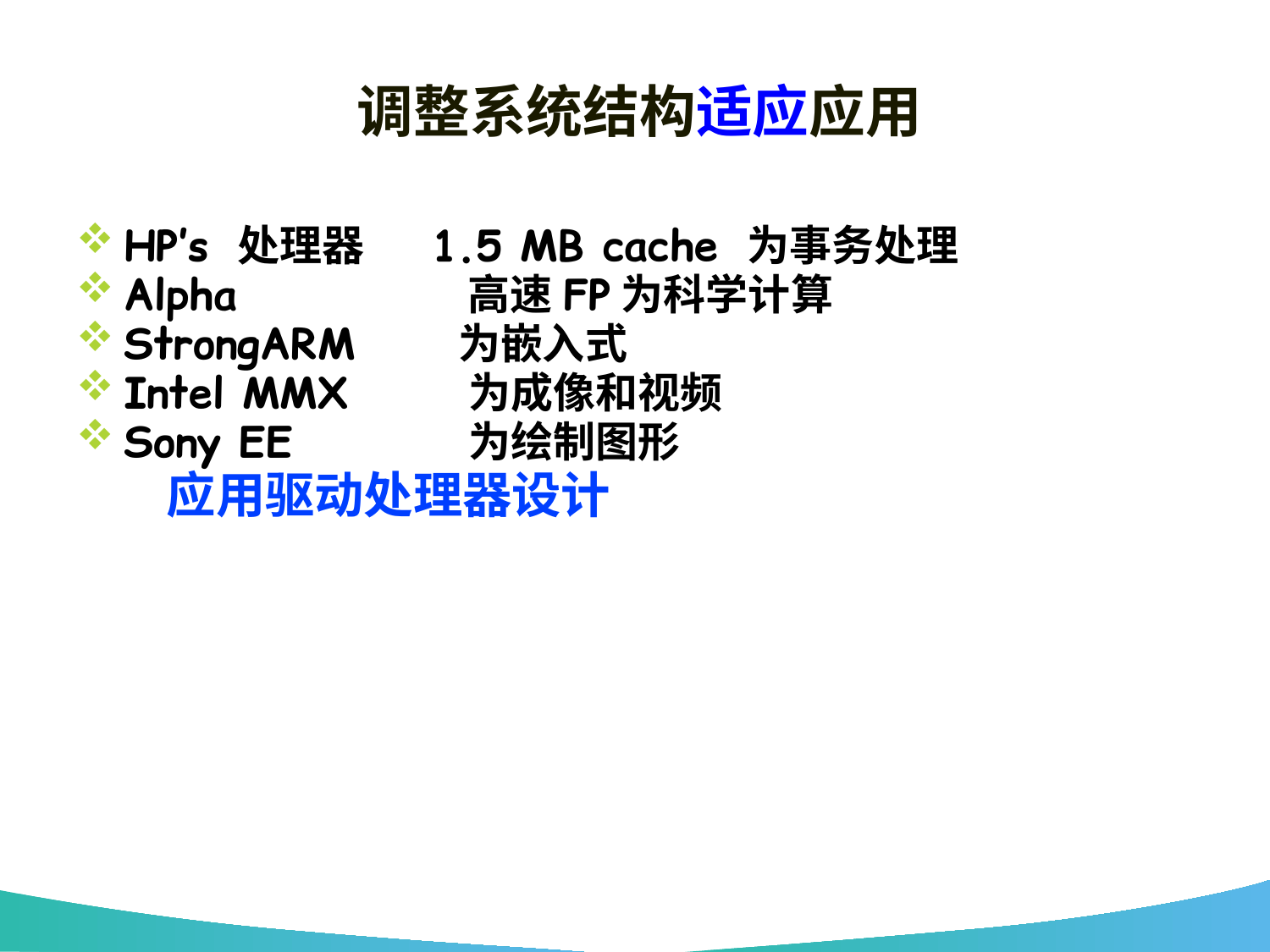

# 调整系统结构适应应用
HP’s 处理器      1.5 MB cache 为事务处理
Alpha            高速FP为科学计算
StrongARM     为嵌入式
Intel MMX      为成像和视频
Sony EE         为绘制图形
       应用驱动处理器设计